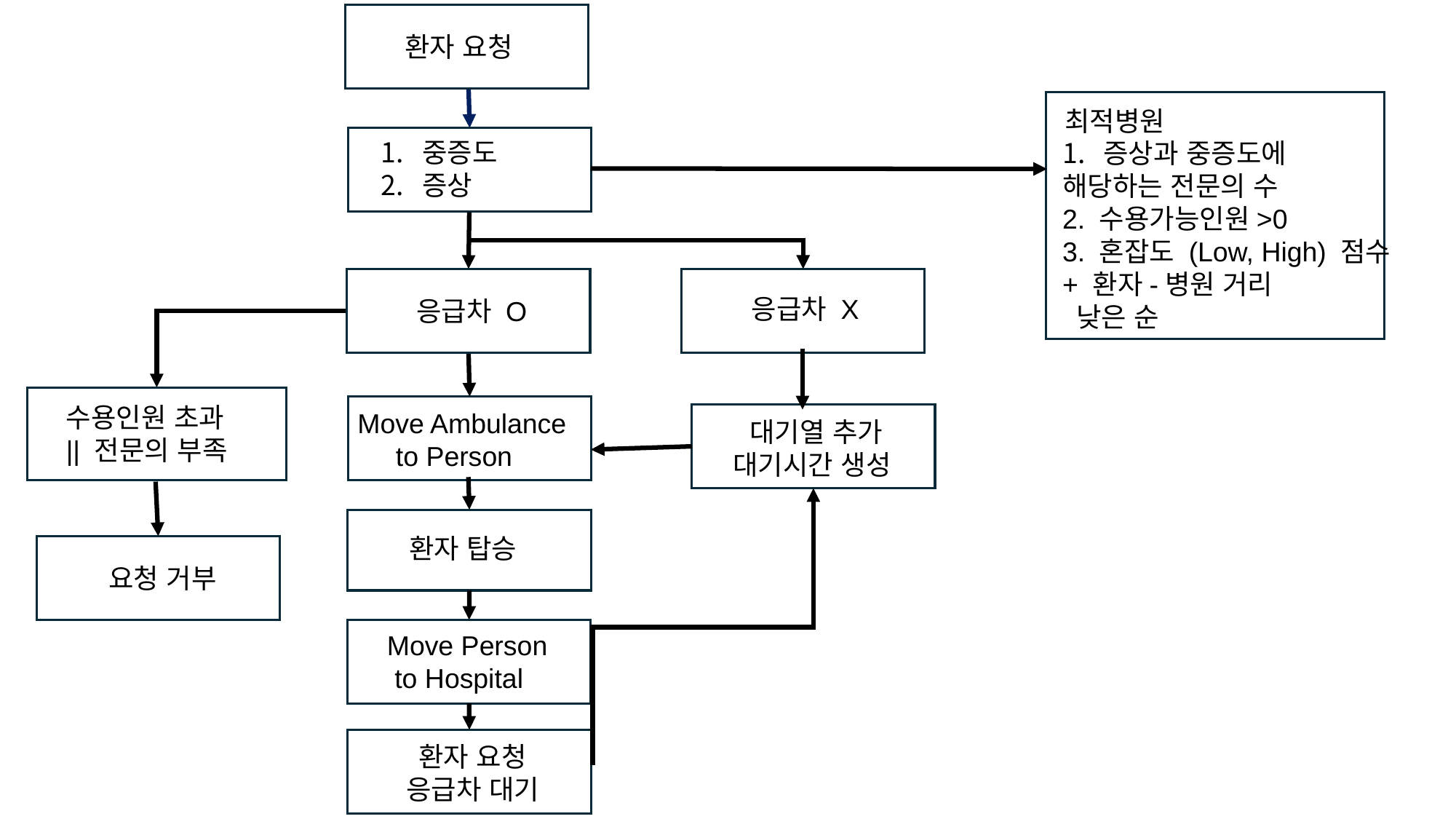

환자 요청

최적병원

중증도
증상
증상과 중증도에
해당하는 전문의 수
2. 수용가능인원>0
3. 혼잡도 (Low, High) 점수
+ 환자-병원 거리
 낮은 순

응급차 X
응급차 O

수용인원 초과
|| 전문의 부족

Move Ambulance
     to Person

대기열 추가
대기시간 생성

환자 탑승

요청 거부

Move Person
 to Hospital

환자 요청
응급차 대기